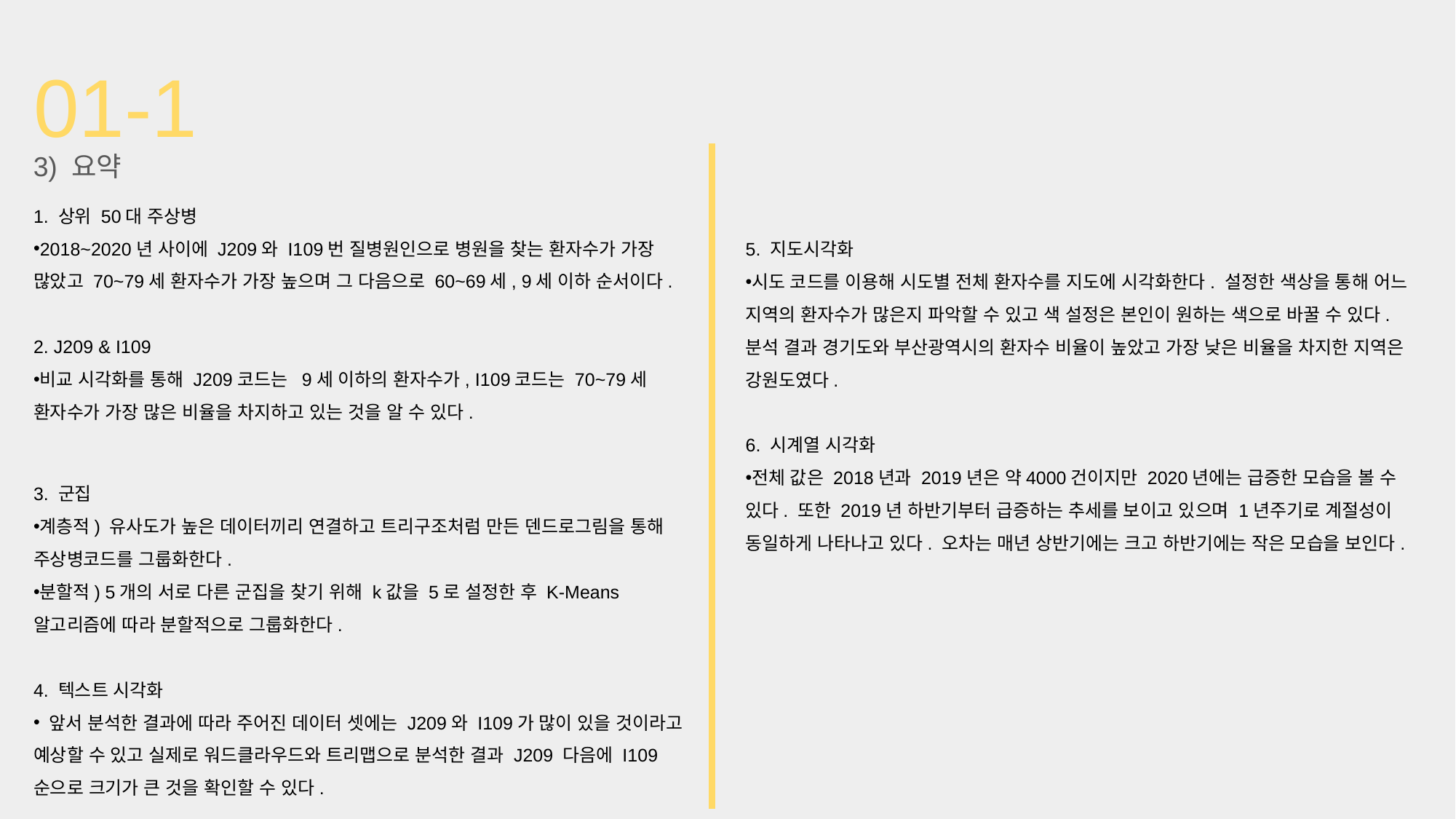

# 01-1
3) 요약

1. 상위 50대 주상병
2018~2020년 사이에 J209와 I109번 질병원인으로 병원을 찾는 환자수가 가장 많았고 70~79세 환자수가 가장 높으며 그 다음으로 60~69세, 9세 이하 순서이다.

2. J209 & I109
비교 시각화를 통해 J209코드는  9세 이하의 환자수가, I109코드는 70~79세 환자수가 가장 많은 비율을 차지하고 있는 것을 알 수 있다.

3. 군집
계층적) 유사도가 높은 데이터끼리 연결하고 트리구조처럼 만든 덴드로그림을 통해 주상병코드를 그룹화한다.
분할적) 5개의 서로 다른 군집을 찾기 위해 k값을 5로 설정한 후 K-Means 알고리즘에 따라 분할적으로 그룹화한다.

4. 텍스트 시각화
 앞서 분석한 결과에 따라 주어진 데이터 셋에는 J209와 I109가 많이 있을 것이라고 예상할 수 있고 실제로 워드클라우드와 트리맵으로 분석한 결과 J209 다음에 I109순으로 크기가 큰 것을 확인할 수 있다.
5. 지도시각화
시도 코드를 이용해 시도별 전체 환자수를 지도에 시각화한다. 설정한 색상을 통해 어느 지역의 환자수가 많은지 파악할 수 있고 색 설정은 본인이 원하는 색으로 바꿀 수 있다. 분석 결과 경기도와 부산광역시의 환자수 비율이 높았고 가장 낮은 비율을 차지한 지역은 강원도였다.

6. 시계열 시각화
전체 값은 2018년과 2019년은 약4000건이지만 2020년에는 급증한 모습을 볼 수 있다. 또한 2019년 하반기부터 급증하는 추세를 보이고 있으며 1년주기로 계절성이 동일하게 나타나고 있다. 오차는 매년 상반기에는 크고 하반기에는 작은 모습을 보인다.